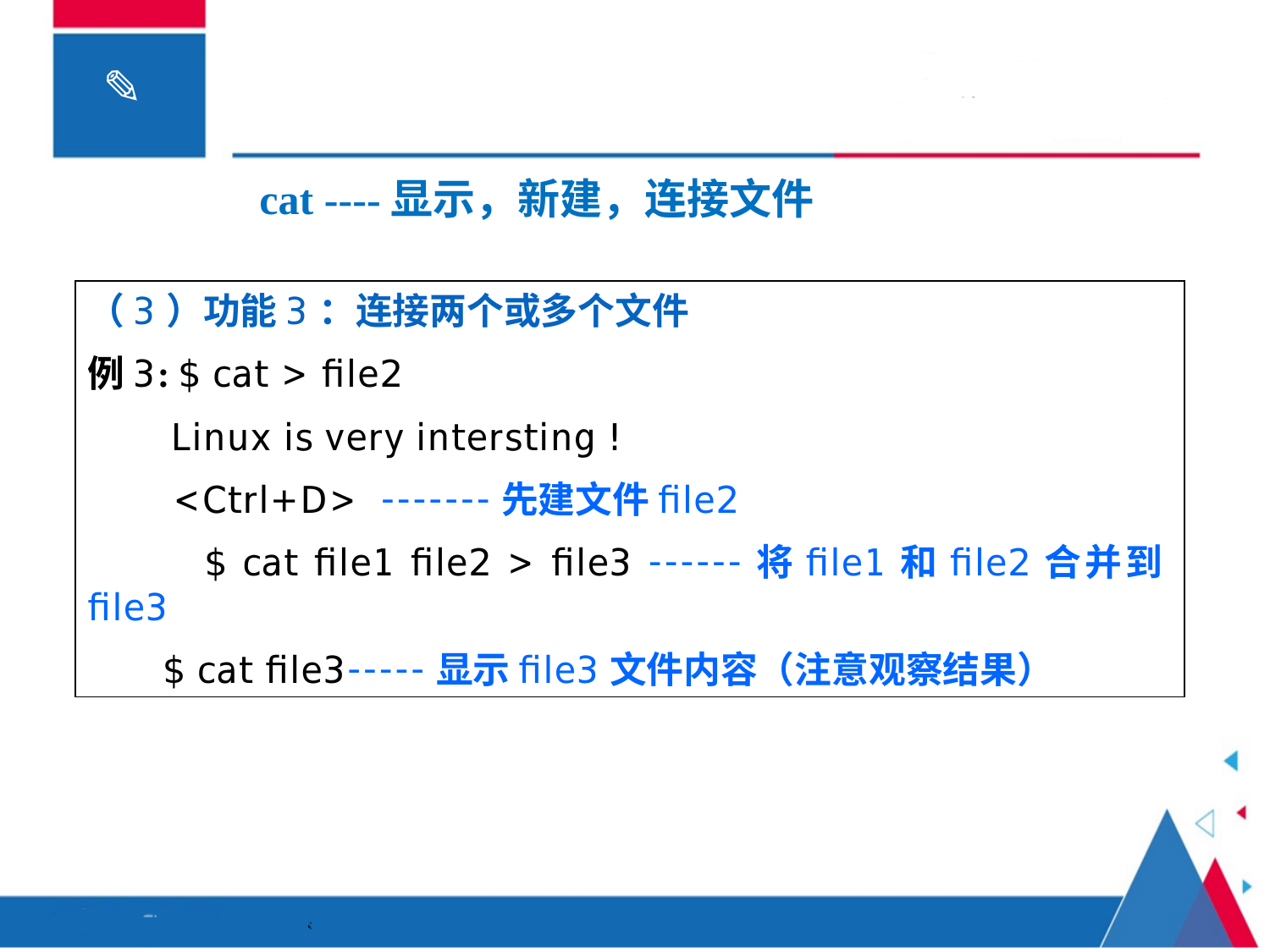

cat ----显示，新建，连接文件
（3）功能3：连接两个或多个文件
例3: $ cat > file2
         Linux is very intersting !
         <Ctrl+D>  -------先建文件file2
         $ cat file1 file2 > file3 ------将file1和file2合并到file3
       $ cat file3-----显示file3文件内容（注意观察结果）